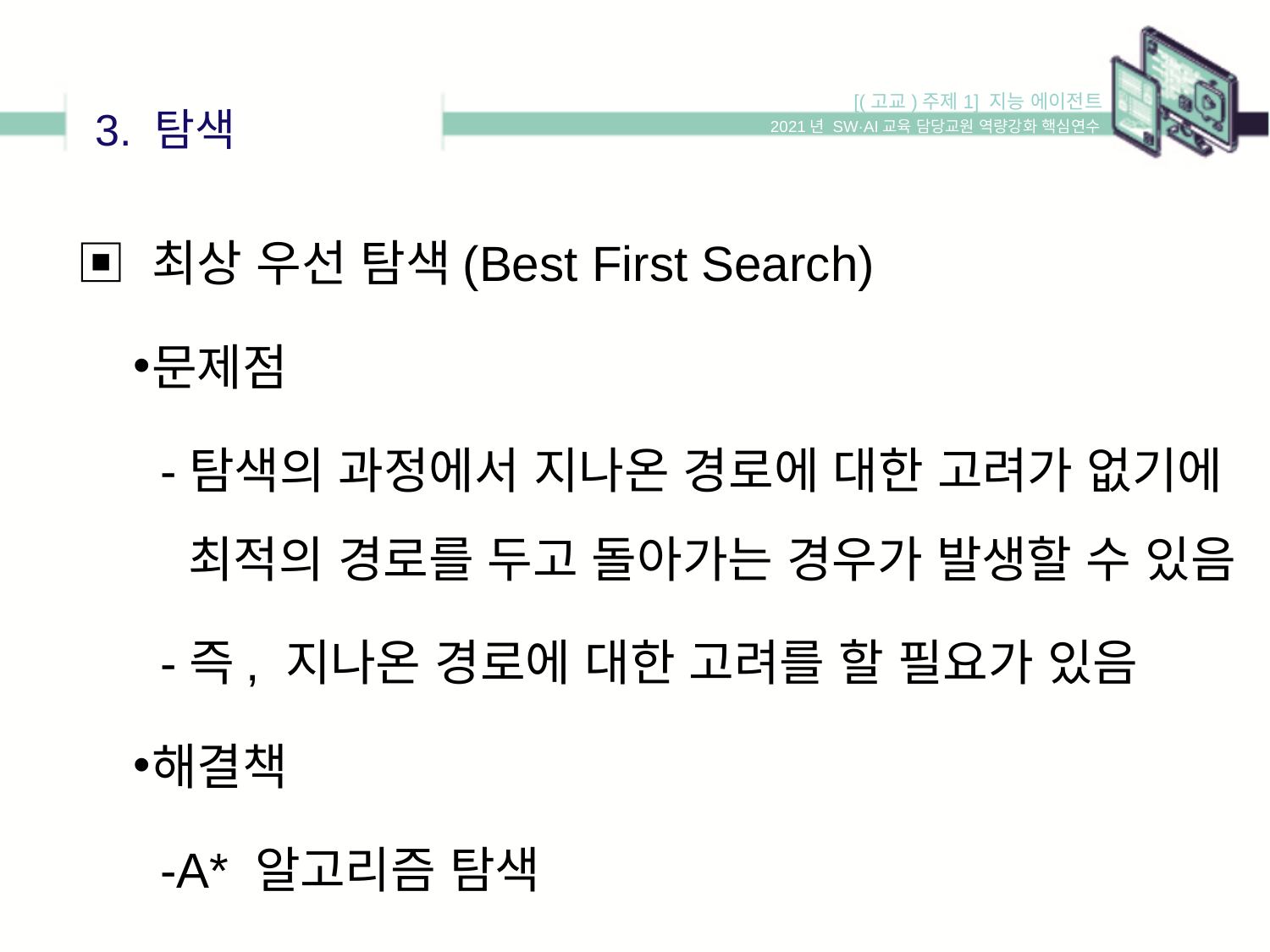

[(고교)주제1] 지능 에이전트
3. 탐색
2021년 SW·AI교육 담당교원 역량강화 핵심연수
▣ 최상 우선 탐색(Best First Search)
문제점
  -탐색의 과정에서 지나온 경로에 대한 고려가 없기에
    최적의 경로를 두고 돌아가는 경우가 발생할 수 있음
  -즉, 지나온 경로에 대한 고려를 할 필요가 있음
해결책
  -A* 알고리즘 탐색